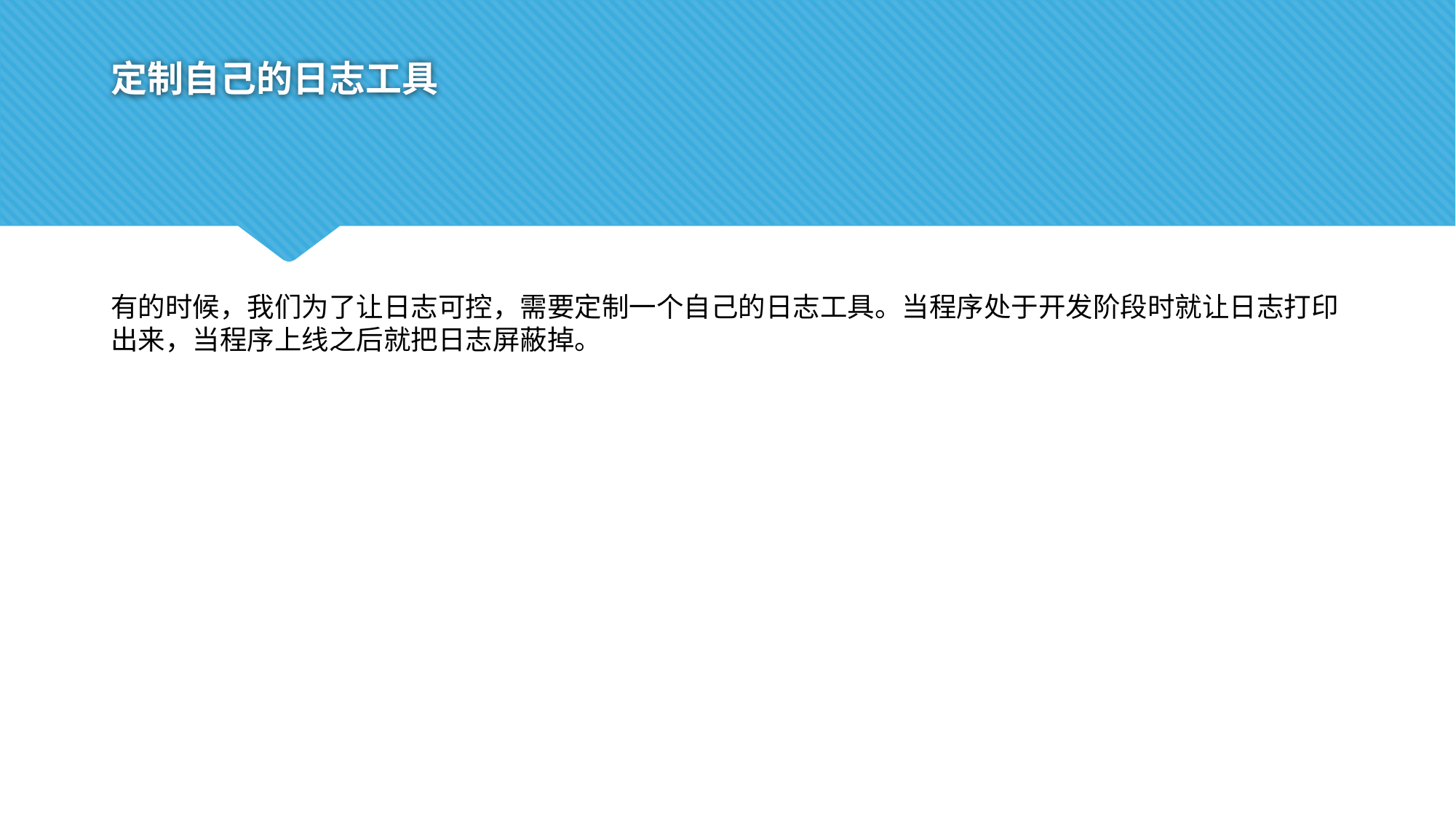

# 定制自己的日志工具
有的时候，我们为了让日志可控，需要定制一个自己的日志工具。当程序处于开发阶段时就让日志打印出来，当程序上线之后就把日志屏蔽掉。